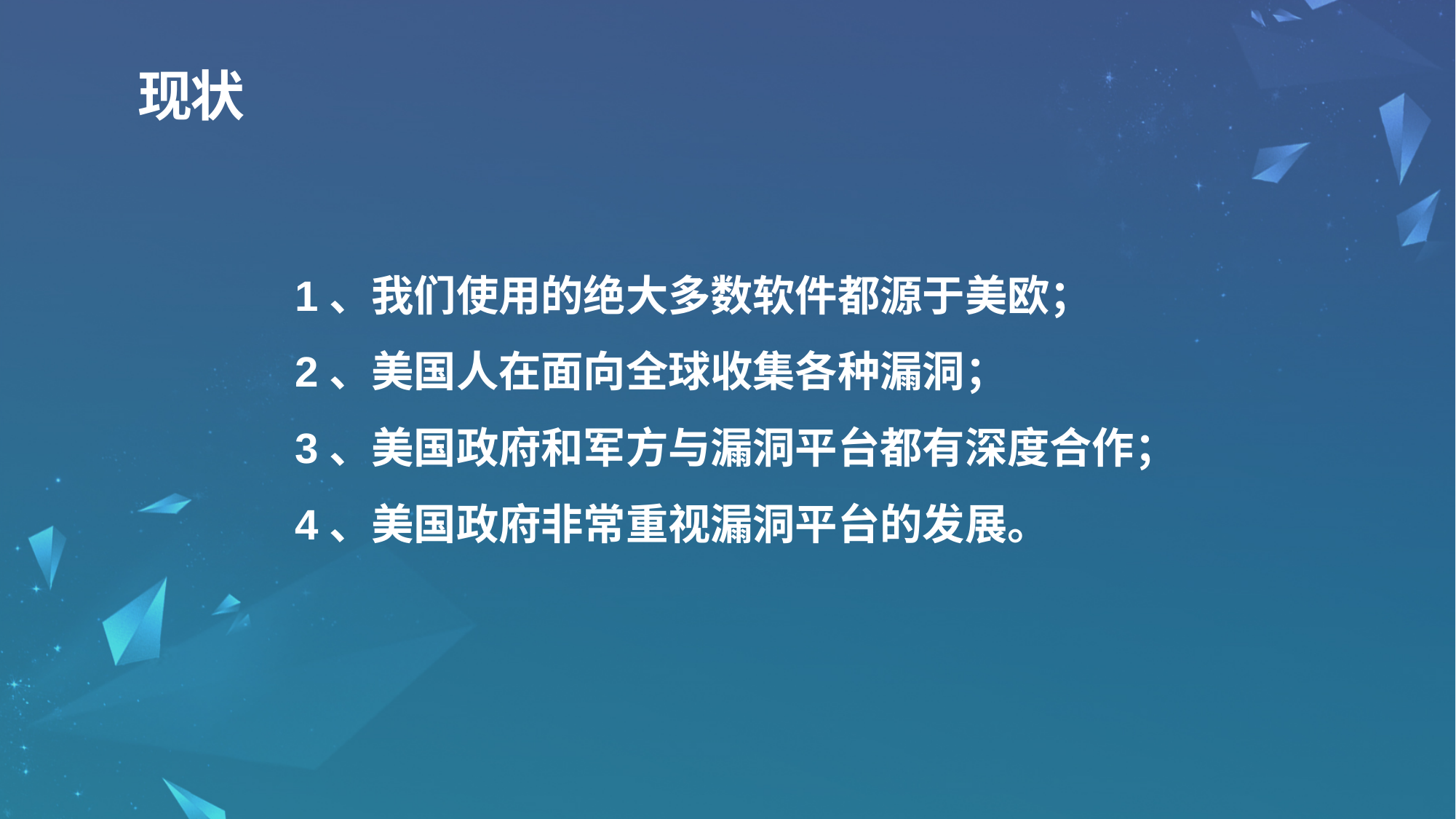

现状
1、我们使用的绝大多数软件都源于美欧；
2、美国人在面向全球收集各种漏洞；
3、美国政府和军方与漏洞平台都有深度合作；
4、美国政府非常重视漏洞平台的发展。